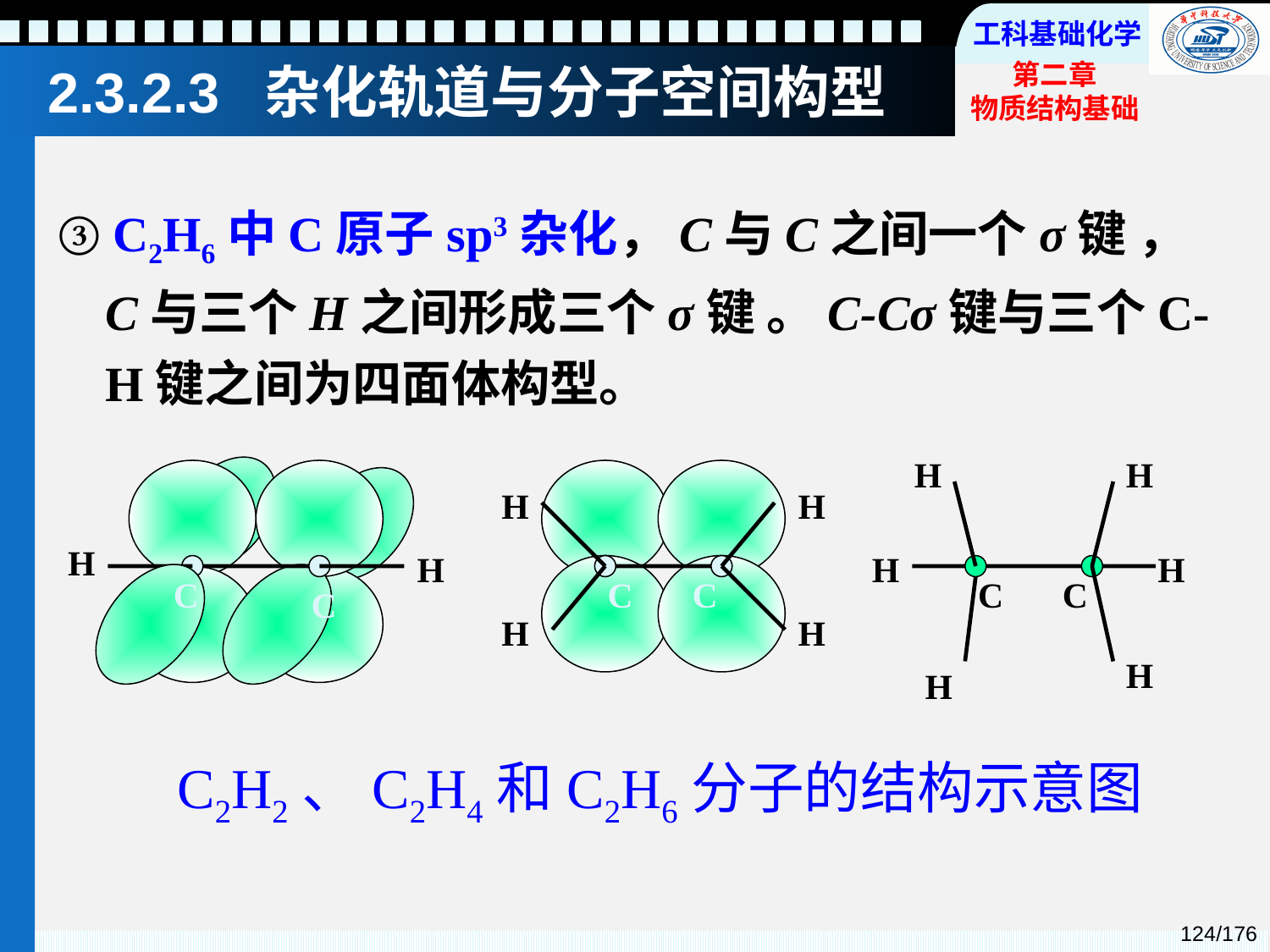

# 2.3.2.3  杂化轨道与分子空间构型
③ C2H6中C原子sp3杂化，C与C之间一个σ键 ，C与三个H之间形成三个σ键 。C-Cσ键与三个C-H键之间为四面体构型。
H
H

H
H

C

C

H
H

H
H

C

C

H
H

C

C

H
H
C2H2、C2H4和C2H6分子的结构示意图